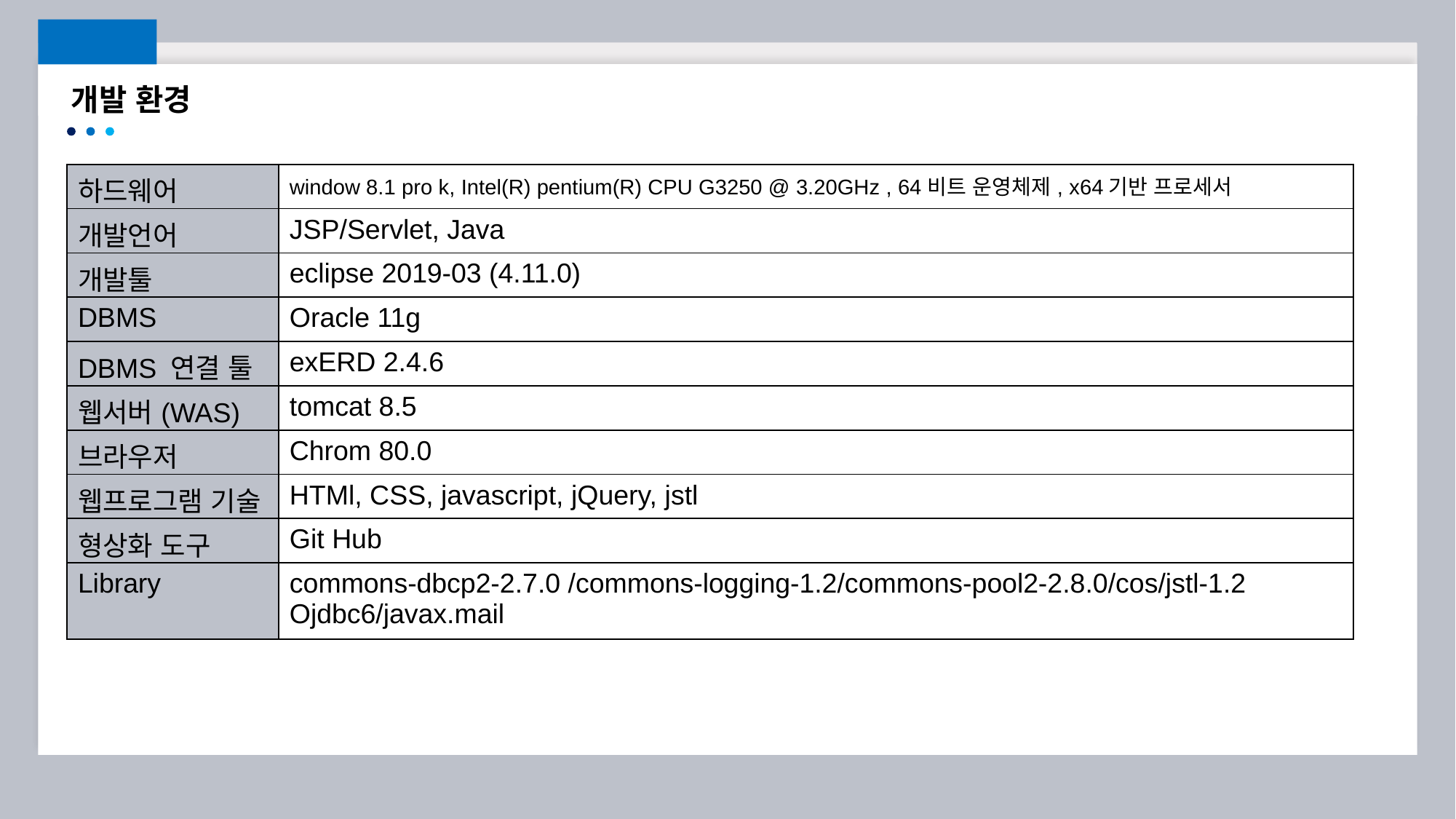

개발 환경

| 하드웨어 | window 8.1 pro k, Intel(R) pentium(R) CPU G3250 @ 3.20GHz , 64비트 운영체제, x64기반 프로세서 |
| --- | --- |
| 개발언어 | JSP/Servlet, Java |
| 개발툴 | eclipse 2019-03 (4.11.0) |
| DBMS | Oracle 11g |
| DBMS 연결 툴 | exERD 2.4.6 |
| 웹서버(WAS) | tomcat 8.5 |
| 브라우저 | Chrom 80.0 |
| 웹프로그램 기술 | HTMl, CSS, javascript, jQuery, jstl |
| 형상화 도구 | Git Hub |
| Library | commons-dbcp2-2.7.0 /commons-logging-1.2/commons-pool2-2.8.0/cos/jstl-1.2 Ojdbc6/javax.mail |